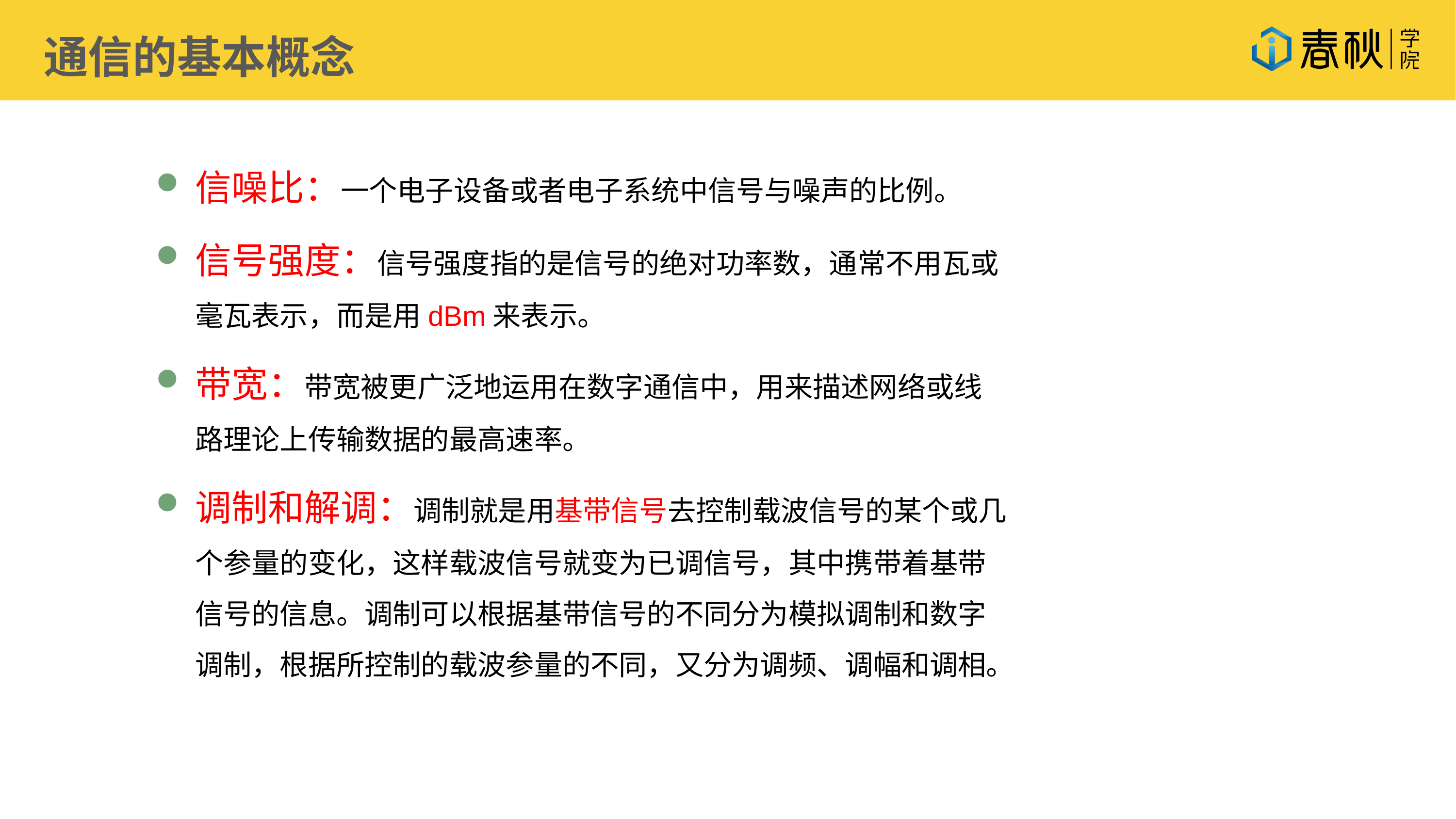

通信的基本概念
信噪比：一个电子设备或者电子系统中信号与噪声的比例。
信号强度：信号强度指的是信号的绝对功率数，通常不用瓦或毫瓦表示，而是用dBm来表示。
带宽：带宽被更广泛地运用在数字通信中，用来描述网络或线路理论上传输数据的最高速率。
调制和解调：调制就是用基带信号去控制载波信号的某个或几个参量的变化，这样载波信号就变为已调信号，其中携带着基带信号的信息。调制可以根据基带信号的不同分为模拟调制和数字调制，根据所控制的载波参量的不同，又分为调频、调幅和调相。